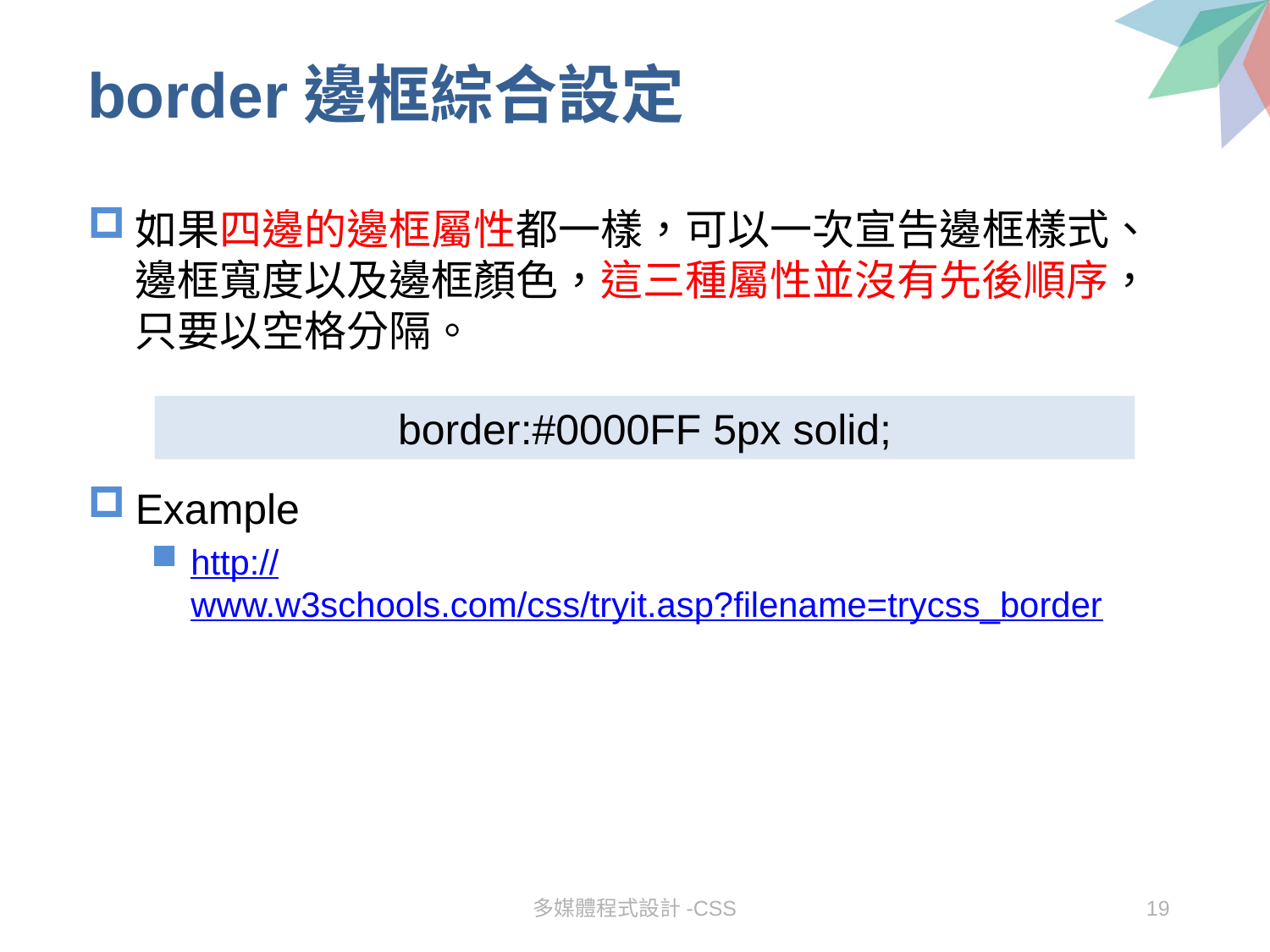

# border邊框綜合設定
如果四邊的邊框屬性都一樣，可以一次宣告邊框樣式、邊框寬度以及邊框顏色，這三種屬性並沒有先後順序，只要以空格分隔。

Example
http://www.w3schools.com/css/tryit.asp?filename=trycss_border

border:#0000FF 5px solid;
多媒體程式設計-CSS
19